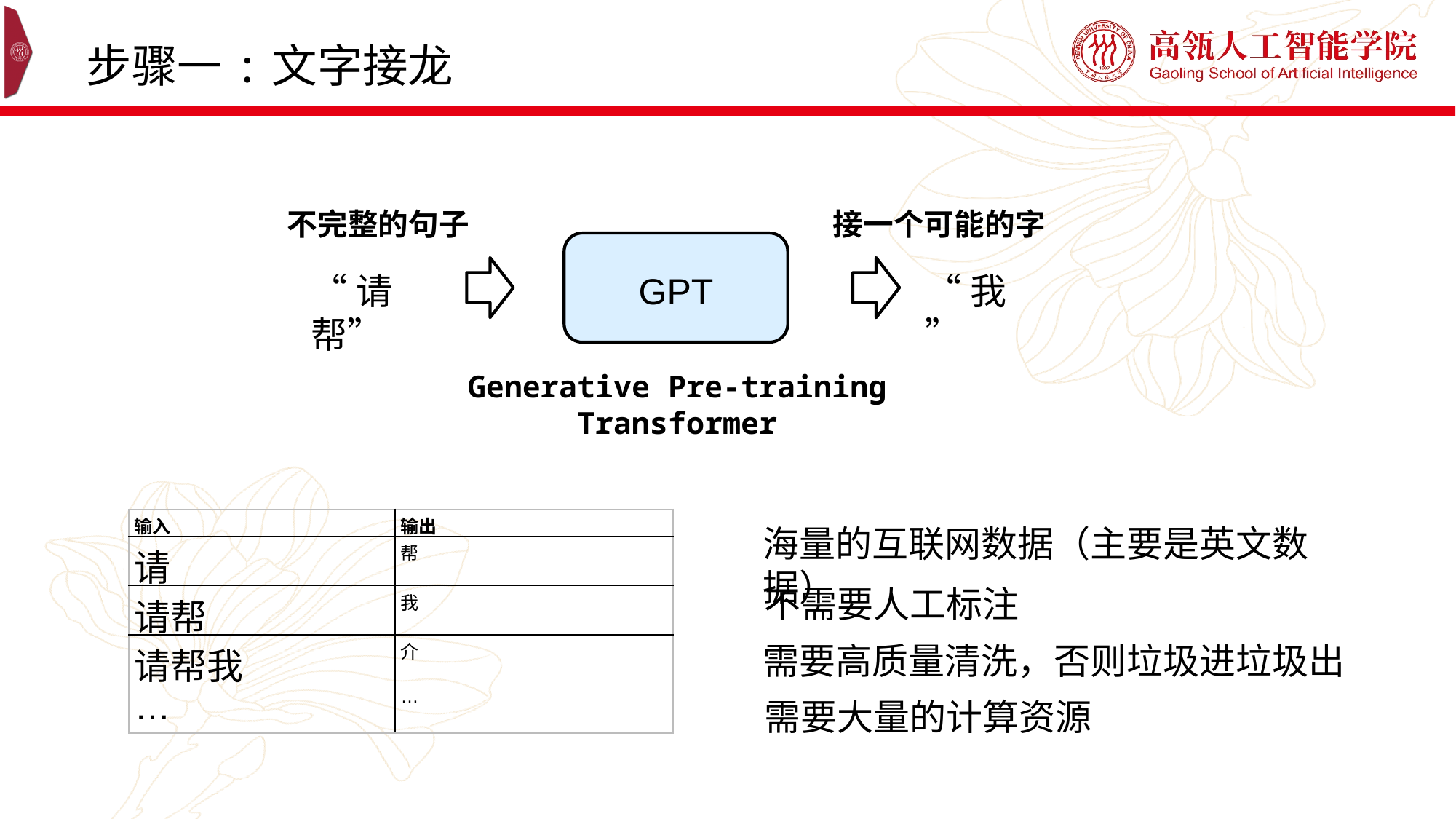

步骤一:文字接龙
不完整的句子
接一个可能的字

“请帮”
GPT
“我”
Generative Pre-training Transformer
| 输入 | 输出 |
| --- | --- |
| 请 | 帮 |
| 请帮 | 我 |
| 请帮我 | 介 |
| … | … |
海量的互联网数据（主要是英文数据）
不需要人工标注
需要高质量清洗，否则垃圾进垃圾出
需要大量的计算资源